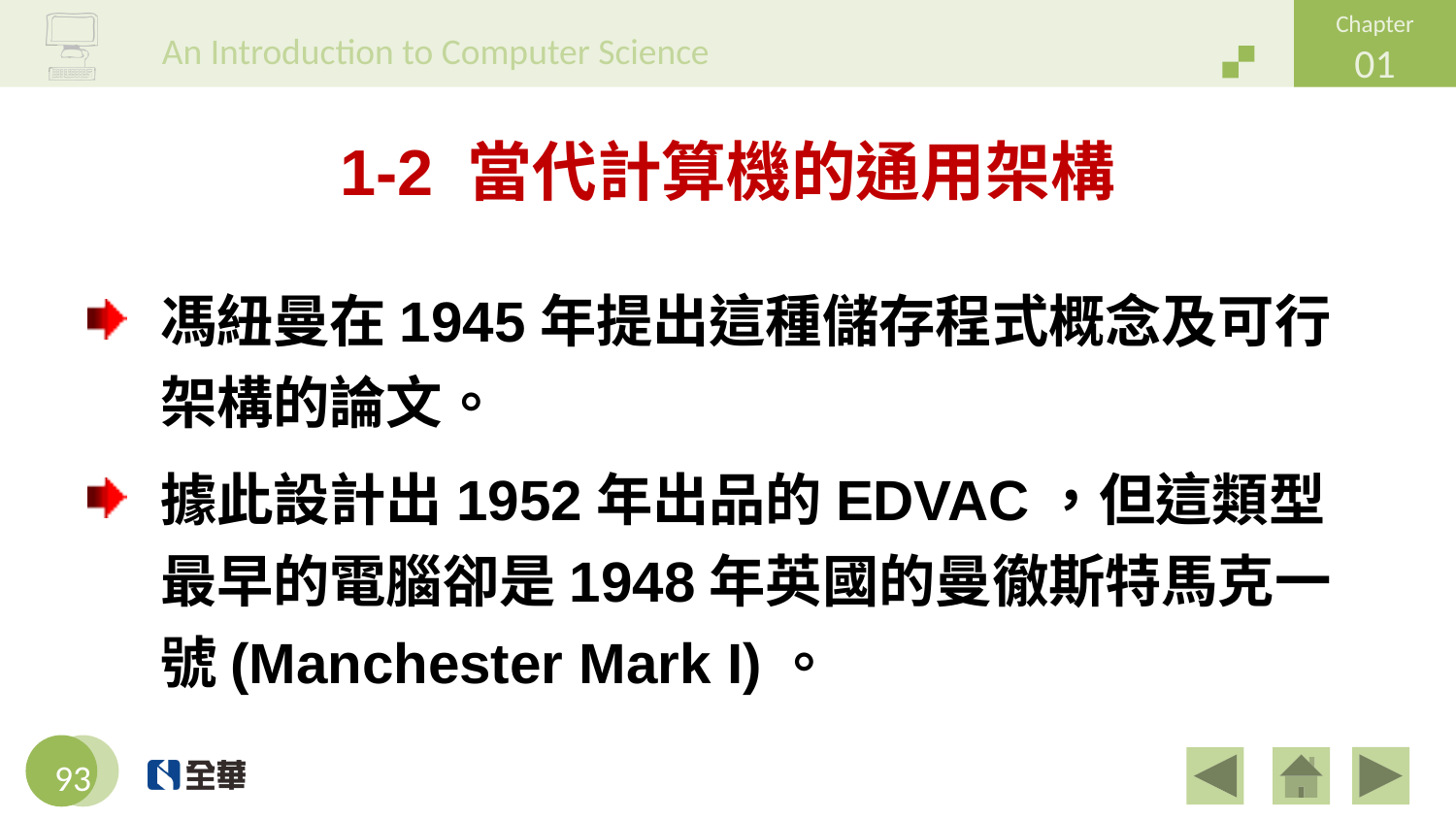

# 1-2 當代計算機的通用架構
馮紐曼在1945年提出這種儲存程式概念及可行架構的論文。
據此設計出1952年出品的EDVAC，但這類型最早的電腦卻是1948年英國的曼徹斯特馬克一號(Manchester Mark I)。